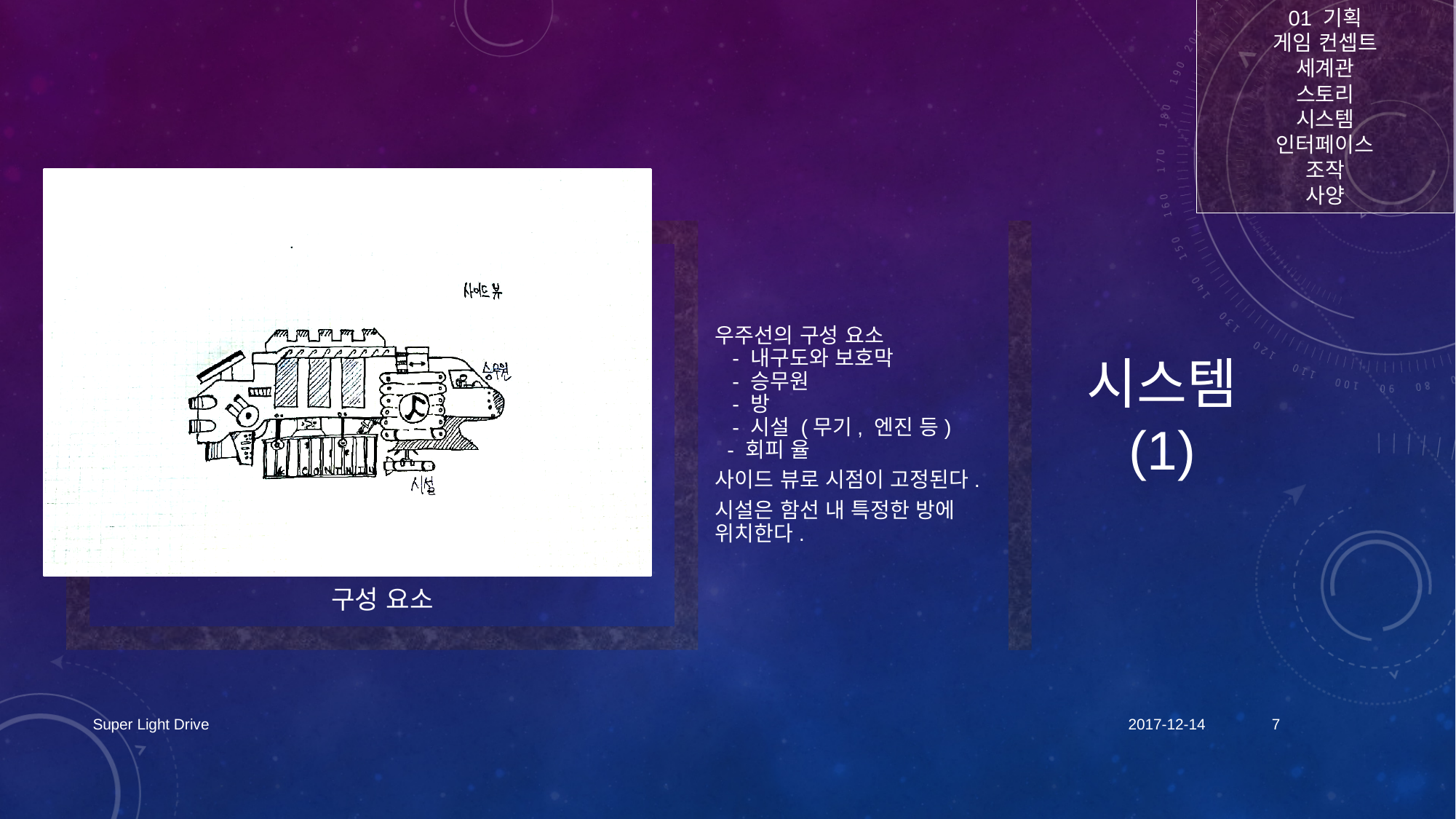

01 기획
게임 컨셉트
세계관
스토리
시스템
인터페이스
조작
사양
# 시스템 (1)

구성 요소
우주선의 구성 요소
  - 내구도와 보호막
  - 승무원
  - 방
  - 시설 (무기, 엔진 등)
  - 회피 율
사이드 뷰로 시점이 고정된다.
시설은 함선 내 특정한 방에 위치한다.
Super Light Drive
2017-12-14
7